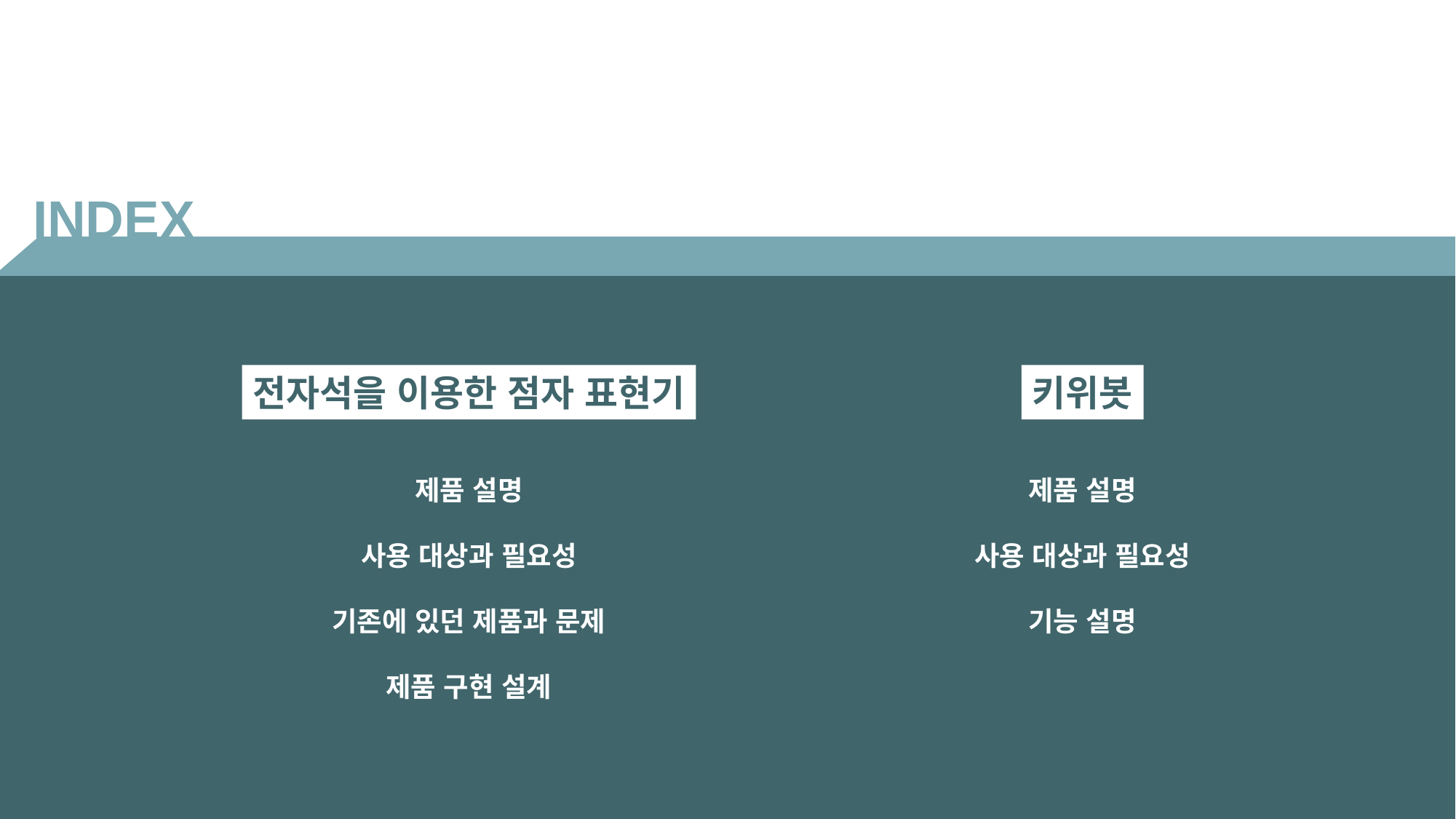

INDEX

전자석을 이용한 점자 표현기
키위봇
제품 설명
사용 대상과 필요성
기존에 있던 제품과 문제
제품 구현 설계
제품 설명
사용 대상과 필요성
기능 설명